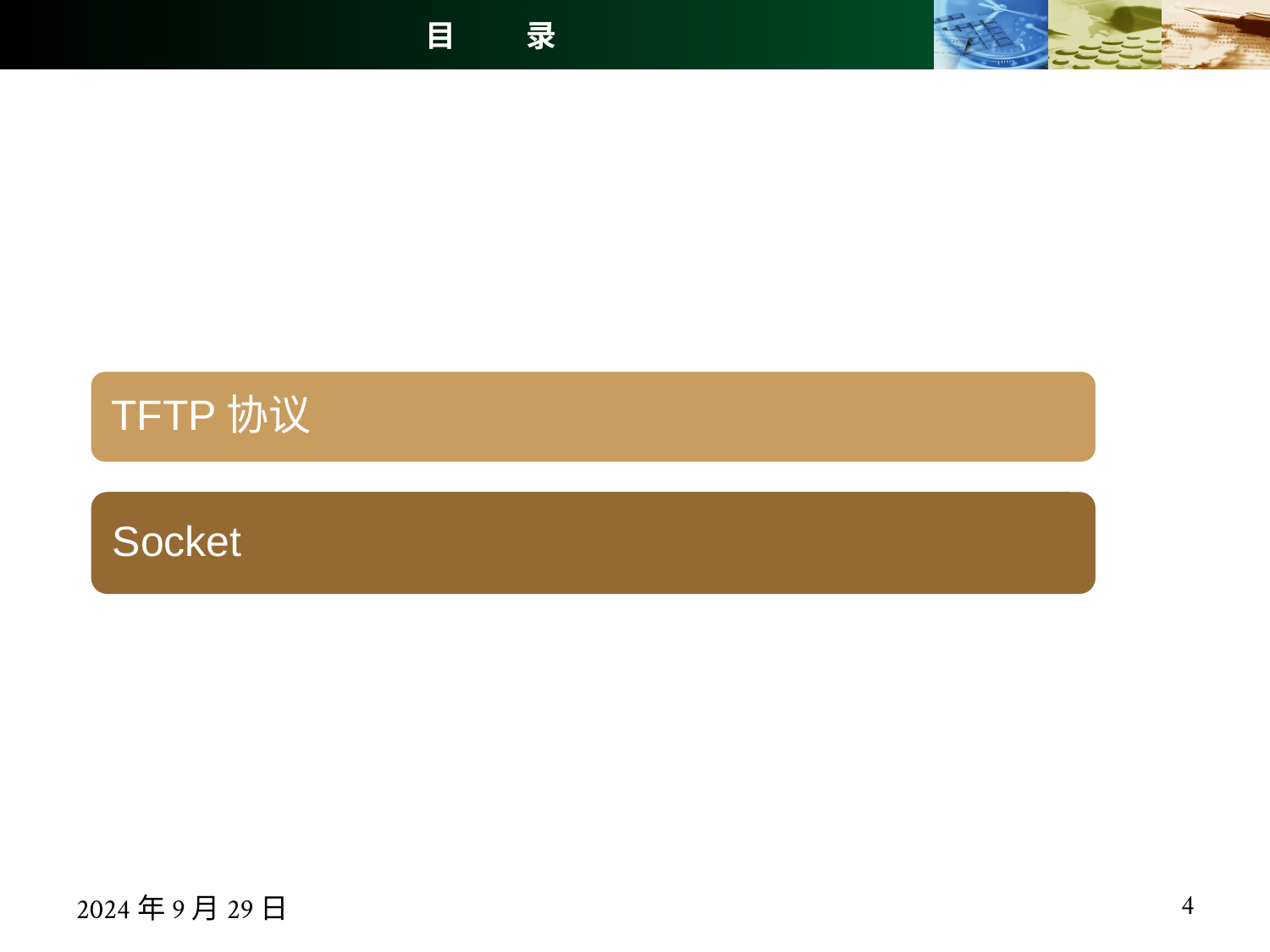

# 目          录
TFTP协议
Socket
4
2024年9月29日